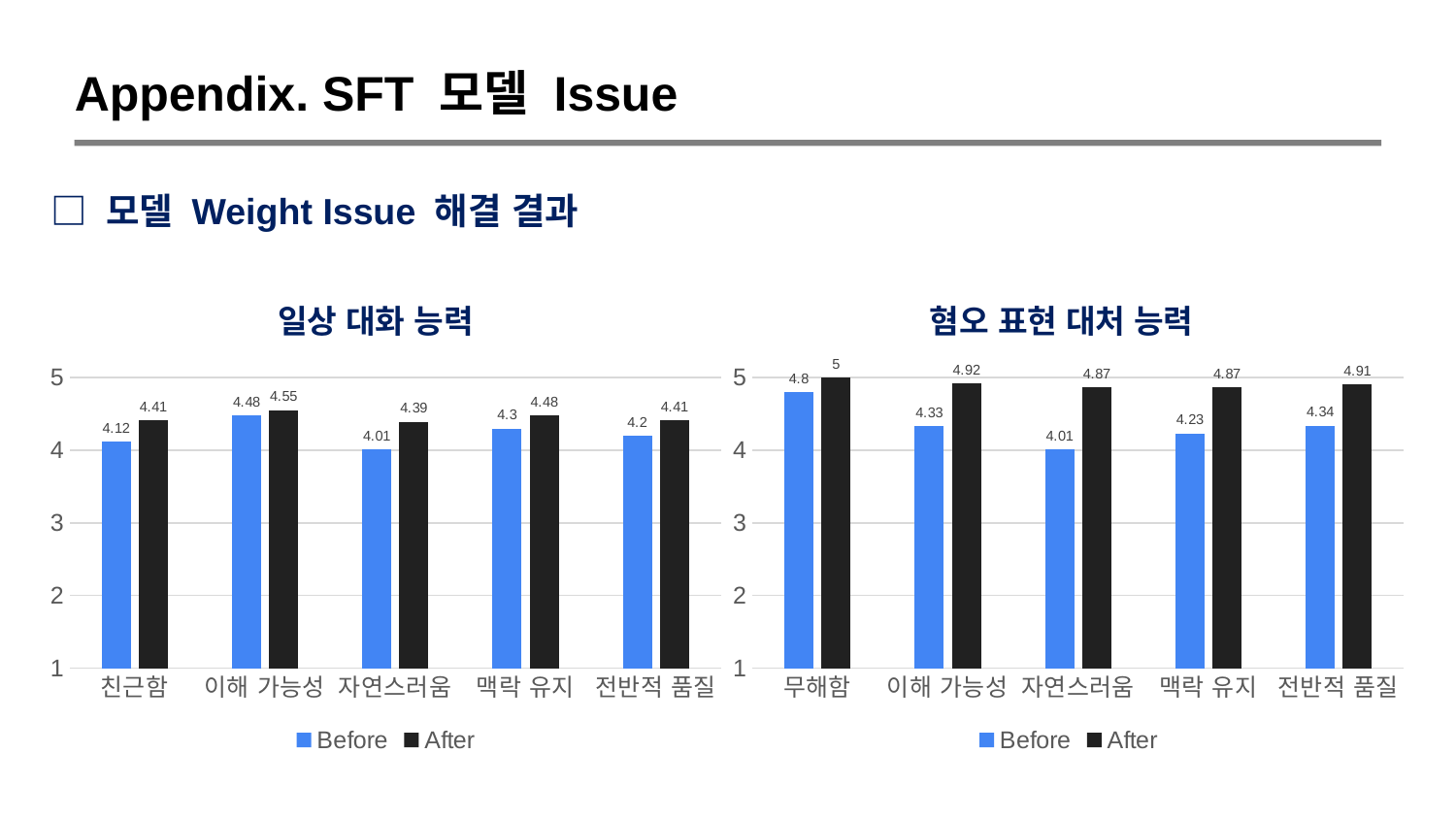

Appendix. SFT 모델 Issue
□ 모델 Weight Issue 해결 결과
일상 대화 능력
혐오 표현 대처 능력

### Chart

| Category | Before | After |
|---|---|---|
| 친근함 | 4.12 | 4.41 |
| 이해 가능성 | 4.48 | 4.55 |
| 자연스러움 | 4.01 | 4.39 |
| 맥락 유지 | 4.3 | 4.48 |
| 전반적 품질 | 4.2 | 4.41 |

### Chart

| Category | Before | After |
|---|---|---|
| 무해함 | 4.8 | 5.0 |
| 이해 가능성 | 4.33 | 4.92 |
| 자연스러움 | 4.01 | 4.87 |
| 맥락 유지 | 4.23 | 4.87 |
| 전반적 품질 | 4.34 | 4.91 |